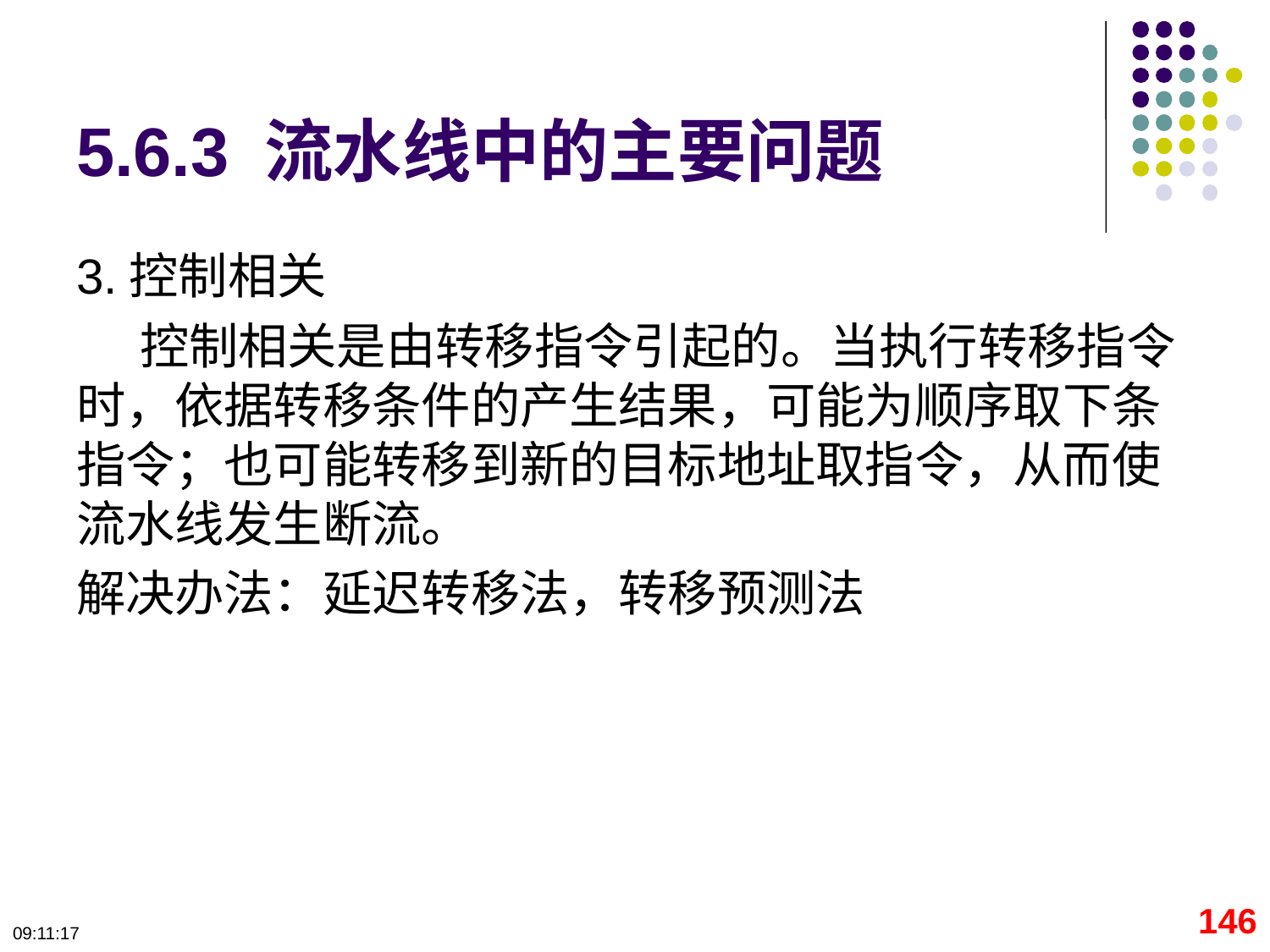

# 5.6.3 流水线中的主要问题
3.控制相关
控制相关是由转移指令引起的。当执行转移指令时，依据转移条件的产生结果，可能为顺序取下条指令；也可能转移到新的目标地址取指令，从而使流水线发生断流。
解决办法：延迟转移法，转移预测法
146
09:11:17